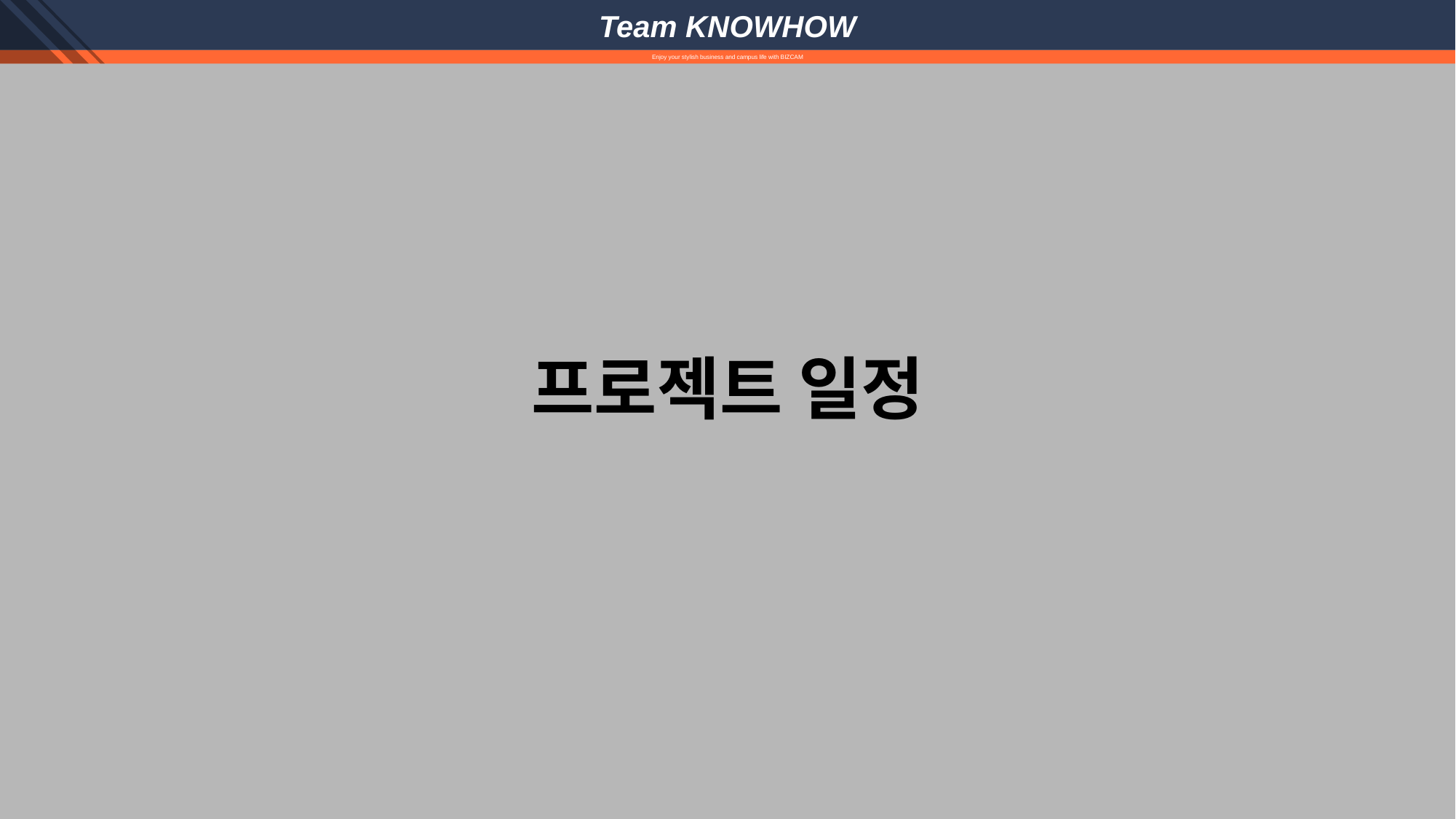

Team KNOWHOW

Enjoy your stylish business and campus life with BIZCAM
프로젝트 일정